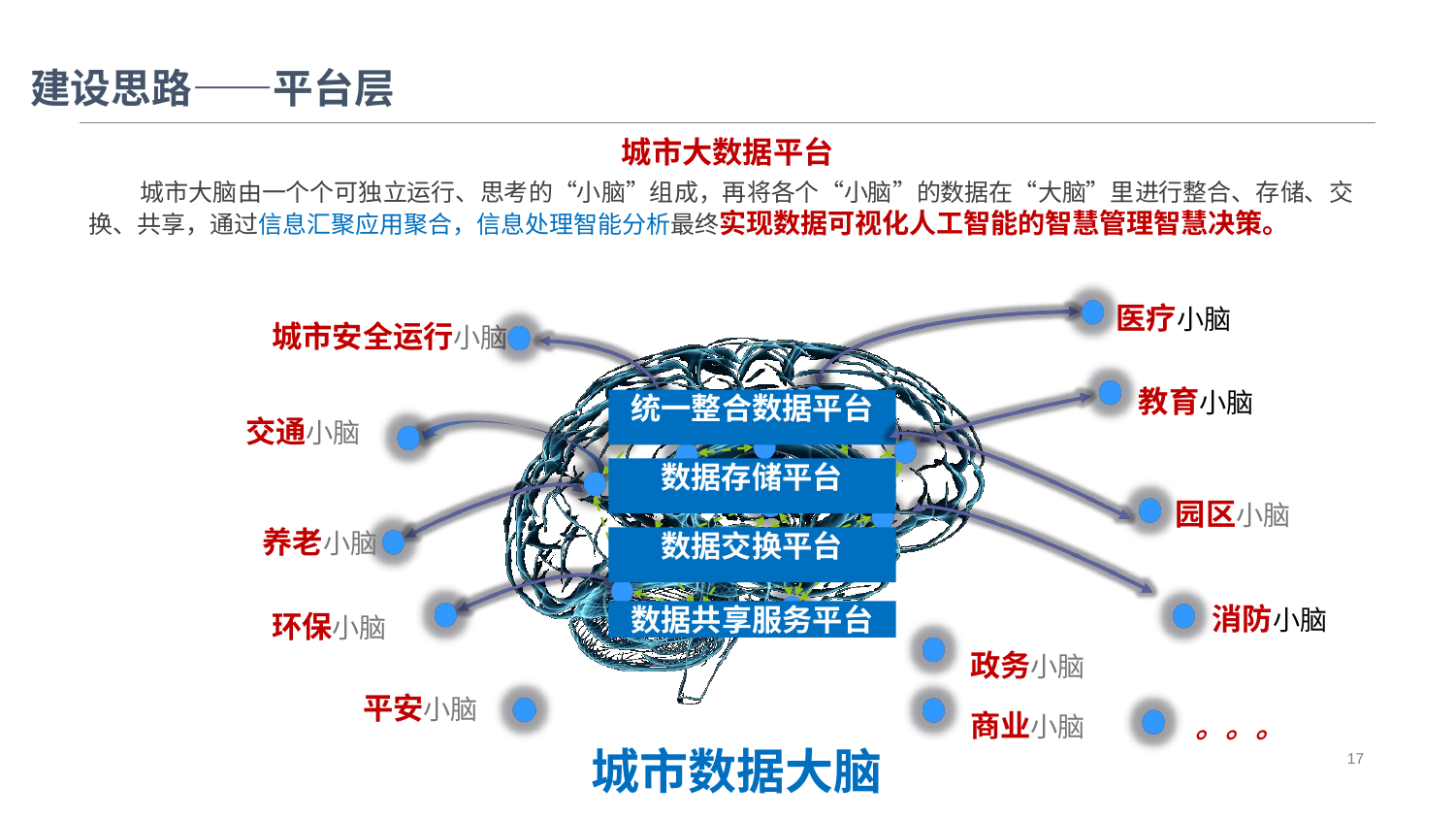

建设思路——平台层

城市大数据平台
城市大脑由一个个可独立运行、思考的“小脑”组成，再将各个“小脑”的数据在“大脑”里进行整合、存储、交 换、共享，通过信息汇聚应用聚合，信息处理智能分析最终实现数据可视化人工智能的智慧管理智慧决策。

医疗小脑
城市安全运行小脑

教育小脑

统一整合数据平台

交通小脑

数据存储平台

园区小脑

养老小脑

数据交换平台

消防小脑
数据共享服务平台

环保小脑

政务小脑

平安小脑
商业小脑
。。。
城市数据大脑
17